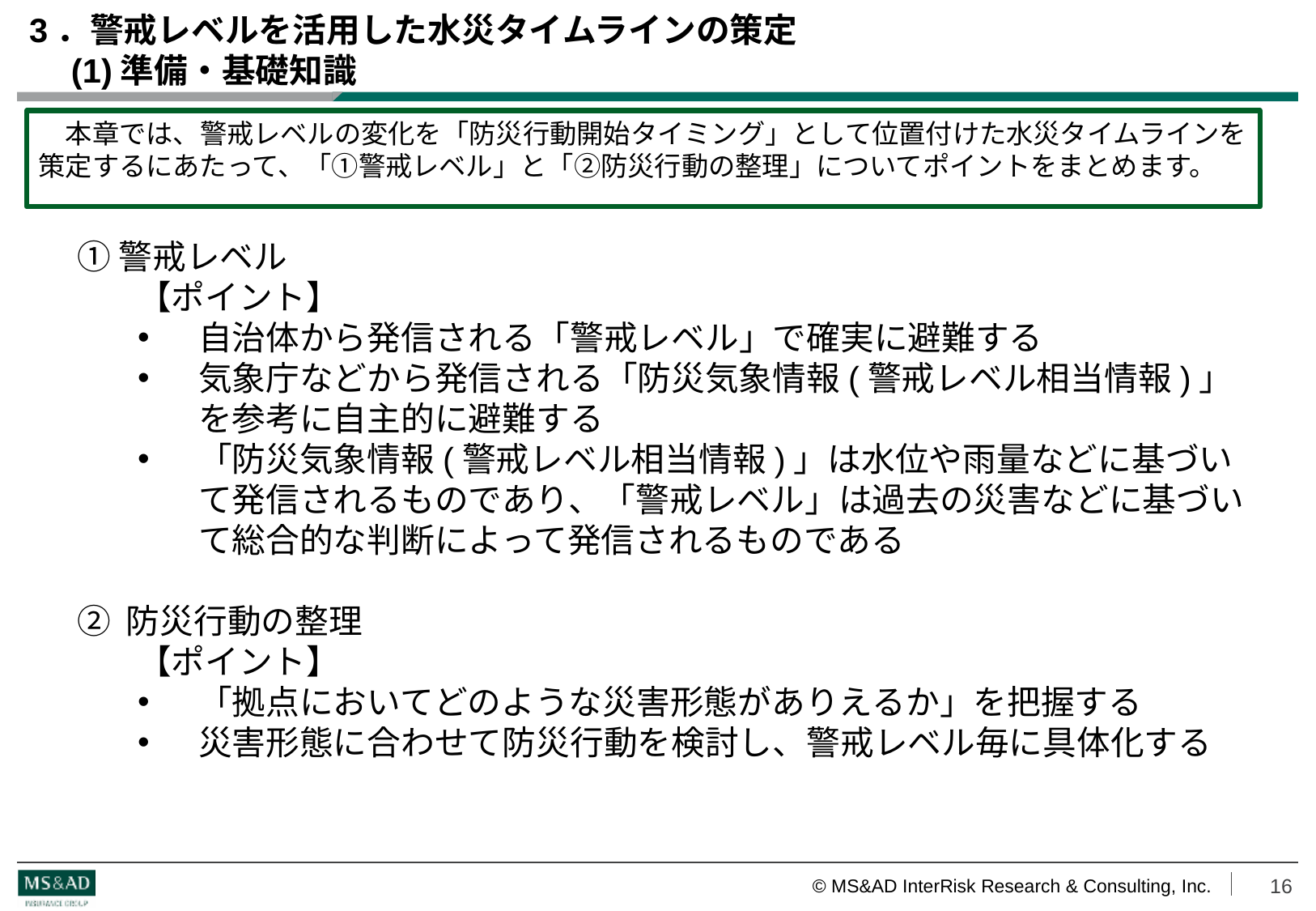

# 3．警戒レベルを活用した水災タイムラインの策定 　(1)準備・基礎知識
　本章では、警戒レベルの変化を「防災行動開始タイミング」として位置付けた水災タイムラインを策定するにあたって、「①警戒レベル」と「②防災行動の整理」についてポイントをまとめます。
①警戒レベル
【ポイント】
自治体から発信される「警戒レベル」で確実に避難する
気象庁などから発信される「防災気象情報(警戒レベル相当情報)」を参考に自主的に避難する
「防災気象情報(警戒レベル相当情報)」は水位や雨量などに基づいて発信されるものであり、「警戒レベル」は過去の災害などに基づいて総合的な判断によって発信されるものである

② 防災行動の整理
【ポイント】
「拠点においてどのような災害形態がありえるか」を把握する
災害形態に合わせて防災行動を検討し、警戒レベル毎に具体化する
16